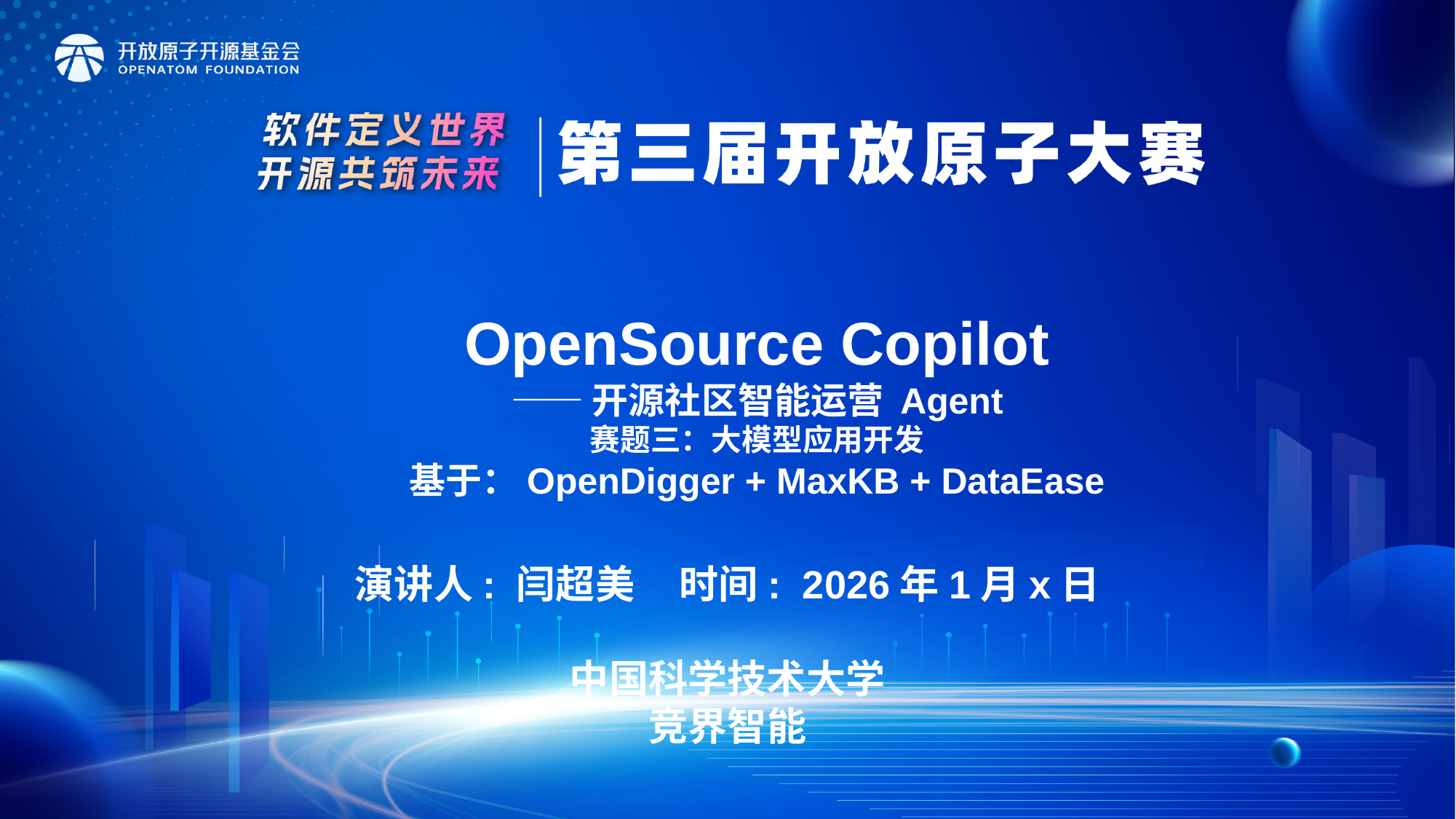

OpenSource Copilot
——开源社区智能运营 Agent
赛题三：大模型应用开发
基于：OpenDigger + MaxKB + DataEase

演讲人: 闫超美     时间:  2026年1月x日

中国科学技术大学
竞界智能